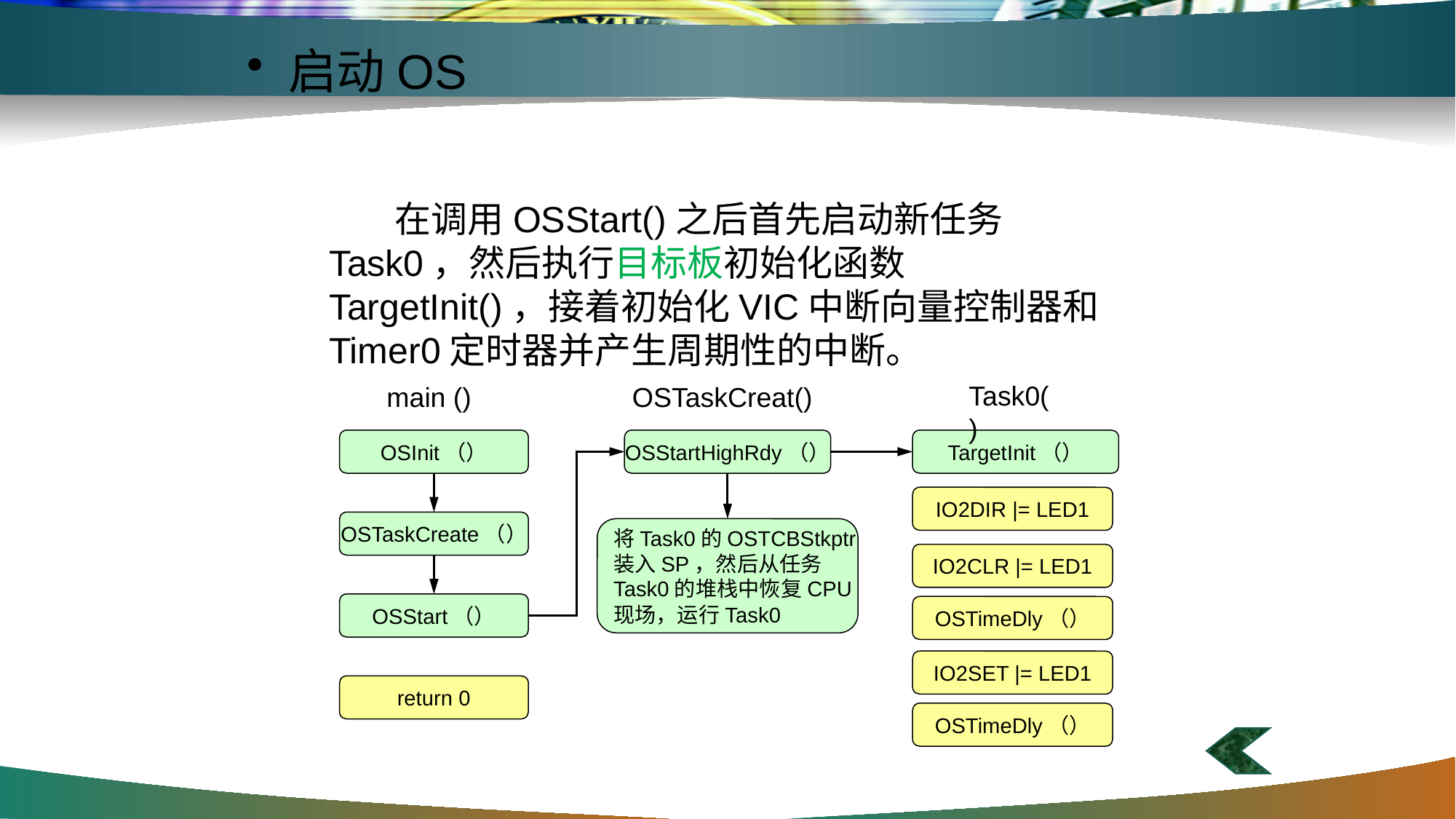

#
启动OS

       在调用OSStart()之后首先启动新任务Task0，然后执行目标板初始化函数TargetInit()，接着初始化VIC中断向量控制器和Timer0定时器并产生周期性的中断。
Task0()
main ()
OSTaskCreat()
OSInit（）
OSStartHighRdy（）
TargetInit（）
IO2DIR |= LED1
OSTaskCreate（）
将Task0的OSTCBStkptr
装入SP，然后从任务
Task0的堆栈中恢复CPU
现场，运行Task0
IO2CLR |= LED1
OSStart（）
OSTimeDly（）
IO2SET |= LED1
return 0
OSTimeDly（）